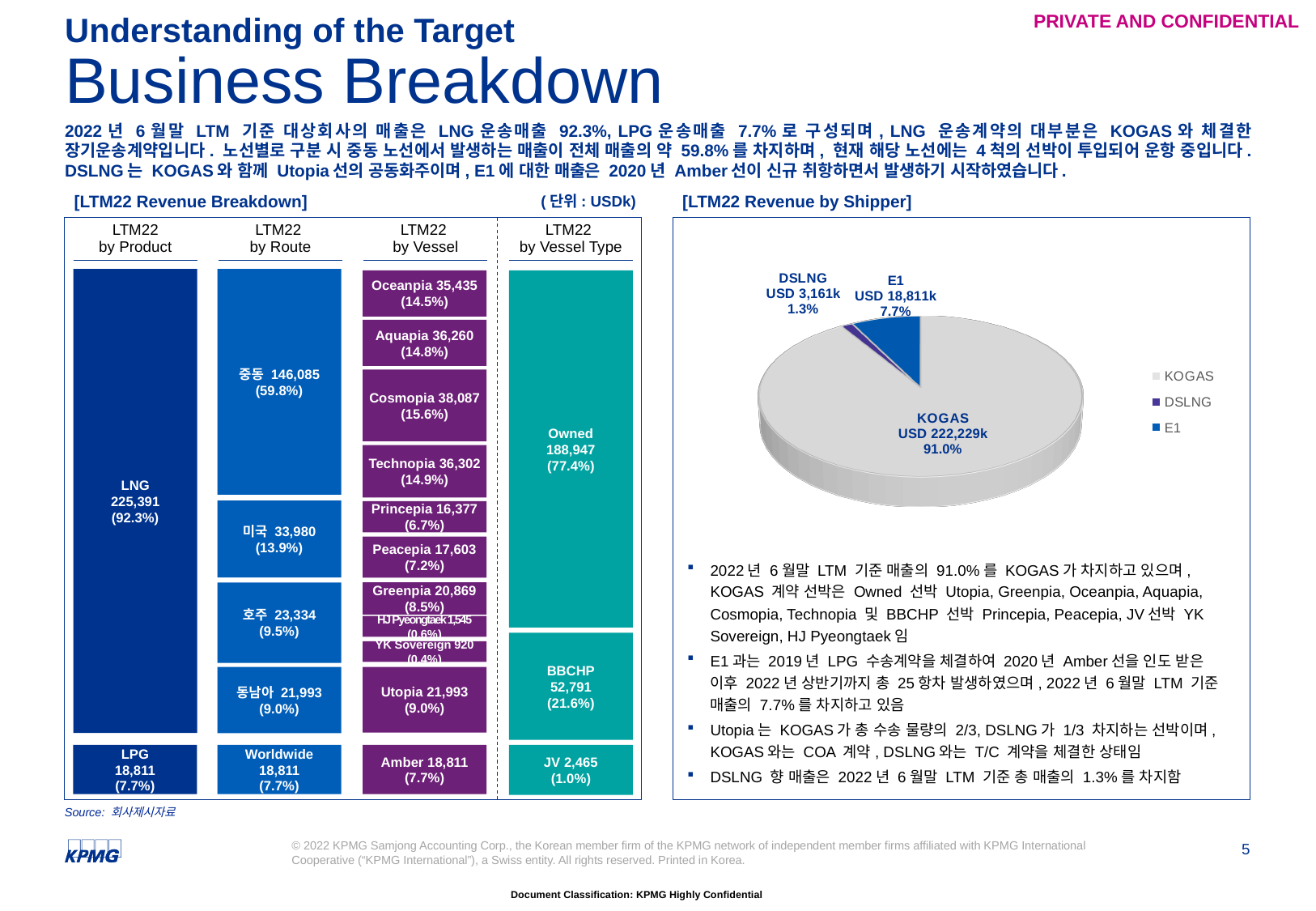

Understanding of the Target
# Business Breakdown
2022년 6월말 LTM 기준 대상회사의 매출은 LNG운송매출 92.3%, LPG운송매출 7.7%로 구성되며, LNG 운송계약의 대부분은 KOGAS와 체결한 장기운송계약입니다. 노선별로 구분 시 중동 노선에서 발생하는 매출이 전체 매출의 약 59.8%를 차지하며, 현재 해당 노선에는 4척의 선박이 투입되어 운항 중입니다. DSLNG는 KOGAS와 함께 Utopia선의 공동화주이며, E1에 대한 매출은 2020년 Amber선이 신규 취항하면서 발생하기 시작하였습니다.
(단위: USDk)
[LTM22 Revenue Breakdown]
[LTM22 Revenue by Shipper]
| LTM22 by Product |  | LTM22 by Route |  | LTM22 by Vessel |  | LTM22 by Vessel Type |
| --- | --- | --- | --- | --- | --- | --- |

2022년 6월말 LTM 기준 매출의 91.0%를 KOGAS가 차지하고 있으며, KOGAS 계약 선박은 Owned 선박 Utopia, Greenpia, Oceanpia, Aquapia, Cosmopia, Technopia 및 BBCHP 선박 Princepia, Peacepia, JV선박 YK Sovereign, HJ Pyeongtaek임
E1과는 2019년 LPG 수송계약을 체결하여 2020년 Amber선을 인도 받은 이후 2022년 상반기까지 총 25항차 발생하였으며, 2022년 6월말 LTM 기준 매출의 7.7%를 차지하고 있음
Utopia는 KOGAS가 총 수송 물량의 2/3, DSLNG가 1/3 차지하는 선박이며, KOGAS와는 COA 계약, DSLNG와는 T/C 계약을 체결한 상태임
DSLNG 향 매출은 2022년 6월말 LTM 기준 총 매출의 1.3%를 차지함

[unsupported chart]

LNG
225,391
(92.3%)
중동 146,085
(59.8%)
Oceanpia 35,435
(14.5%)
Owned
188,947
(77.4%)
Aquapia 36,260
(14.8%)
Cosmopia 38,087
(15.6%)
Technopia 36,302
(14.9%)
미국 33,980
(13.9%)
Princepia 16,377
(6.7%)
Peacepia 17,603
(7.2%)
Greenpia 20,869
(8.5%)
호주 23,334
(9.5%)
HJ Pyeongtaek 1,545
(0.6%)
BBCHP
52,791
(21.6%)
YK Sovereign 920
(0.4%)
Utopia 21,993
(9.0%)
동남아 21,993 (9.0%)
LPG
18,811
(7.7%)
Worldwide
18,811
(7.7%)
Amber 18,811
(7.7%)
JV 2,465
(1.0%)
Source: 회사제시자료